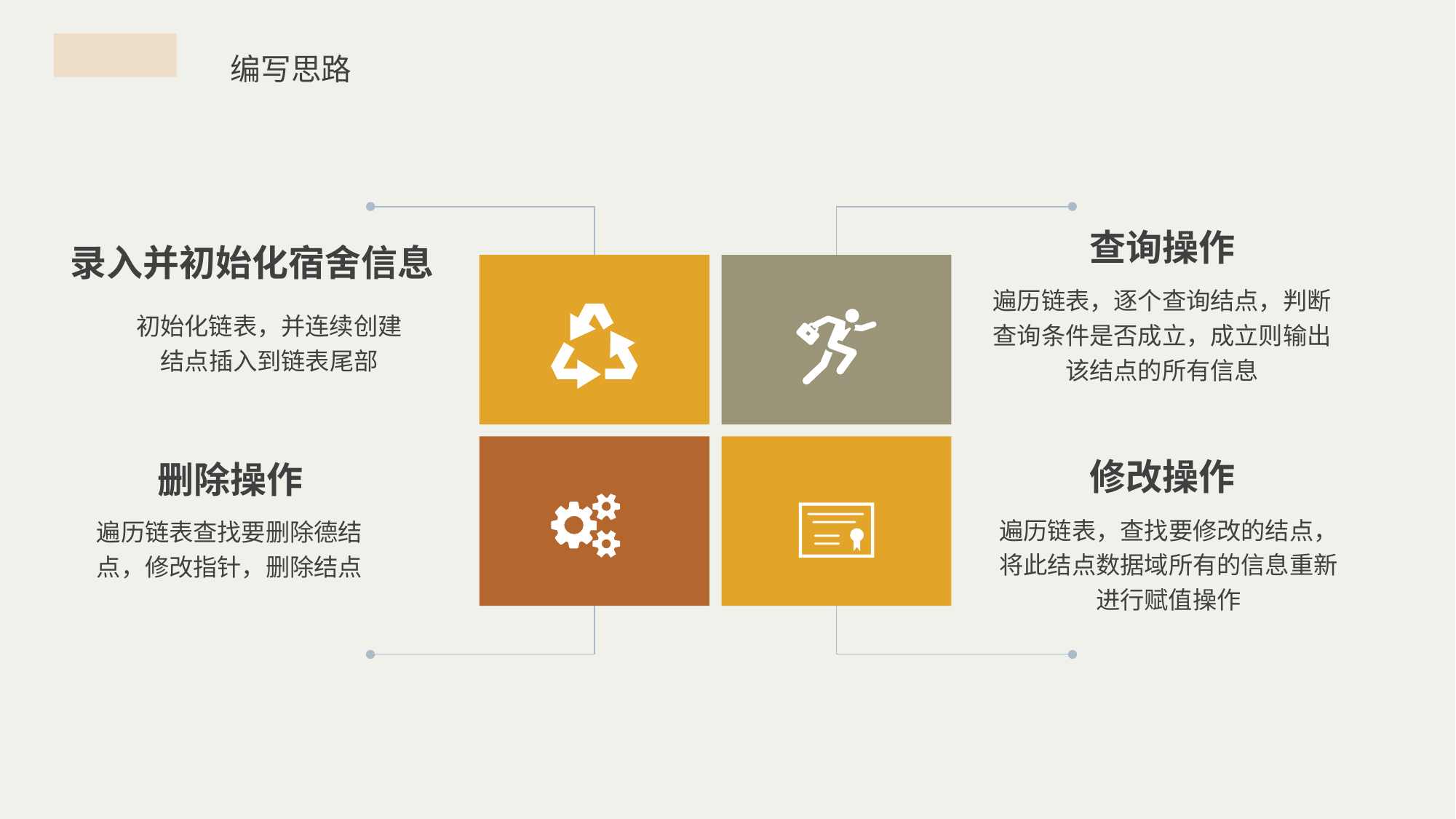

编写思路

查询操作
遍历链表，逐个查询结点，判断查询条件是否成立，成立则输出该结点的所有信息
录入并初始化宿舍信息
初始化链表，并连续创建结点插入到链表尾部

修改操作
遍历链表，查找要修改的结点，将此结点数据域所有的信息重新进行赋值操作
删除操作
遍历链表查找要删除德结点，修改指针，删除结点